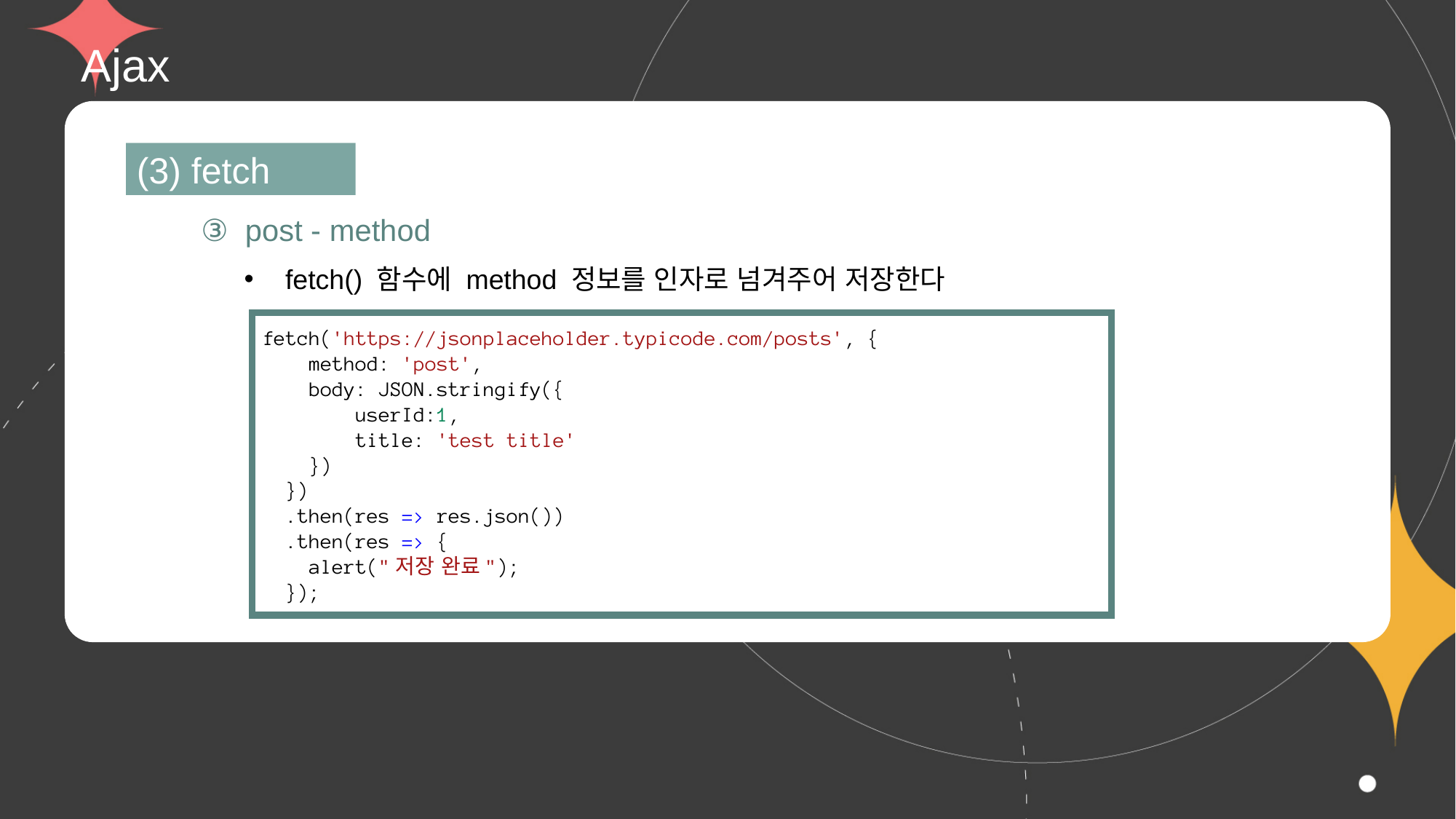

# Ajax
(3) fetch
③  post - method
fetch() 함수에 method 정보를 인자로 넘겨주어 저장한다
fetch('https://jsonplaceholder.typicode.com/posts', {
    method: 'post',
    body: JSON.stringify({
        userId:1,
        title: 'test title'
    })
  })
  .then(res => res.json())
  .then(res => {
    alert("저장 완료");
  });